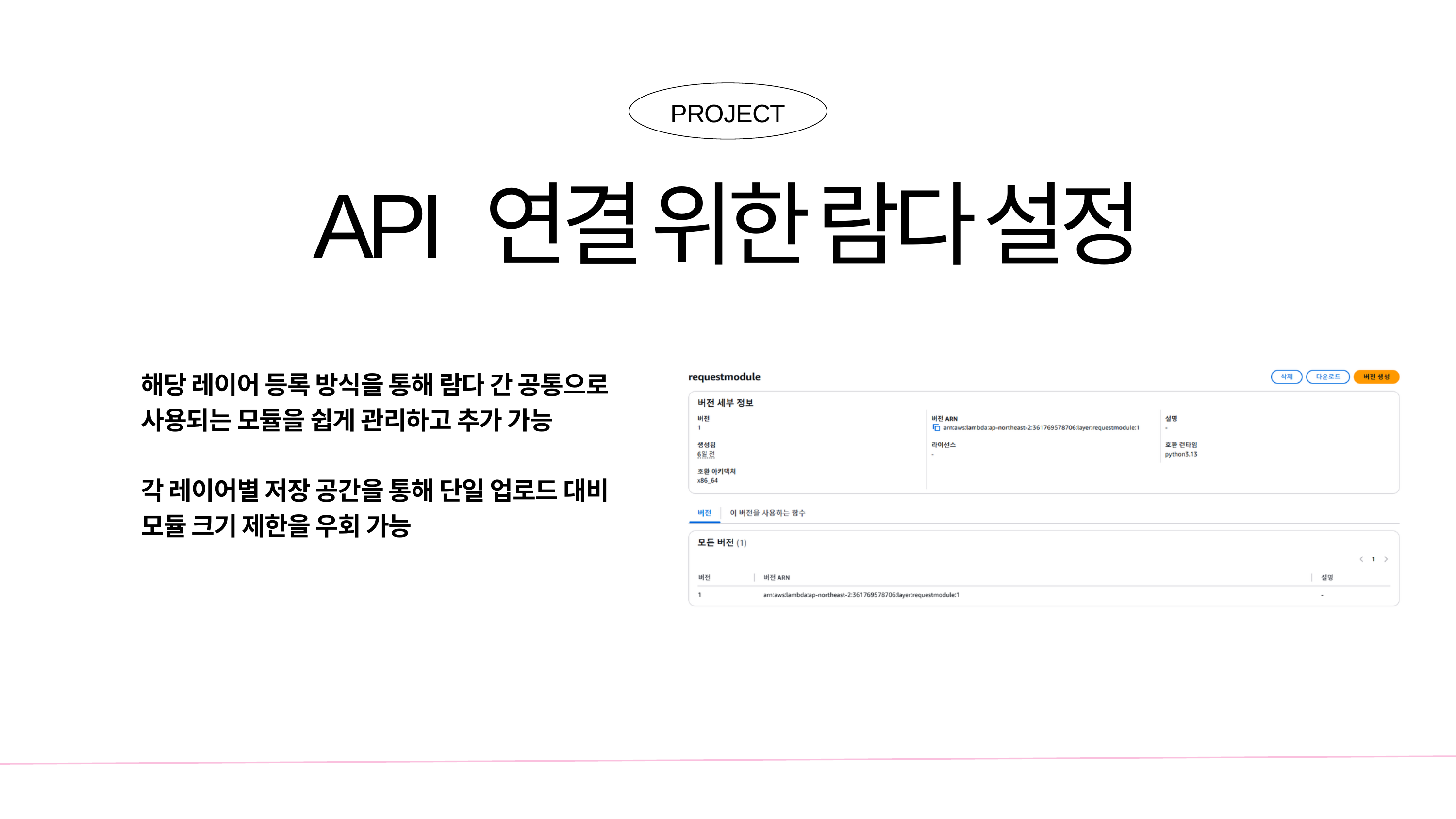

PROJECT
API 연결 위한 람다 설정
해당 레이어 등록 방식을 통해 람다 간 공통으로 사용되는 모듈을 쉽게 관리하고 추가 가능

각 레이어별 저장 공간을 통해 단일 업로드 대비 모듈 크기 제한을 우회 가능